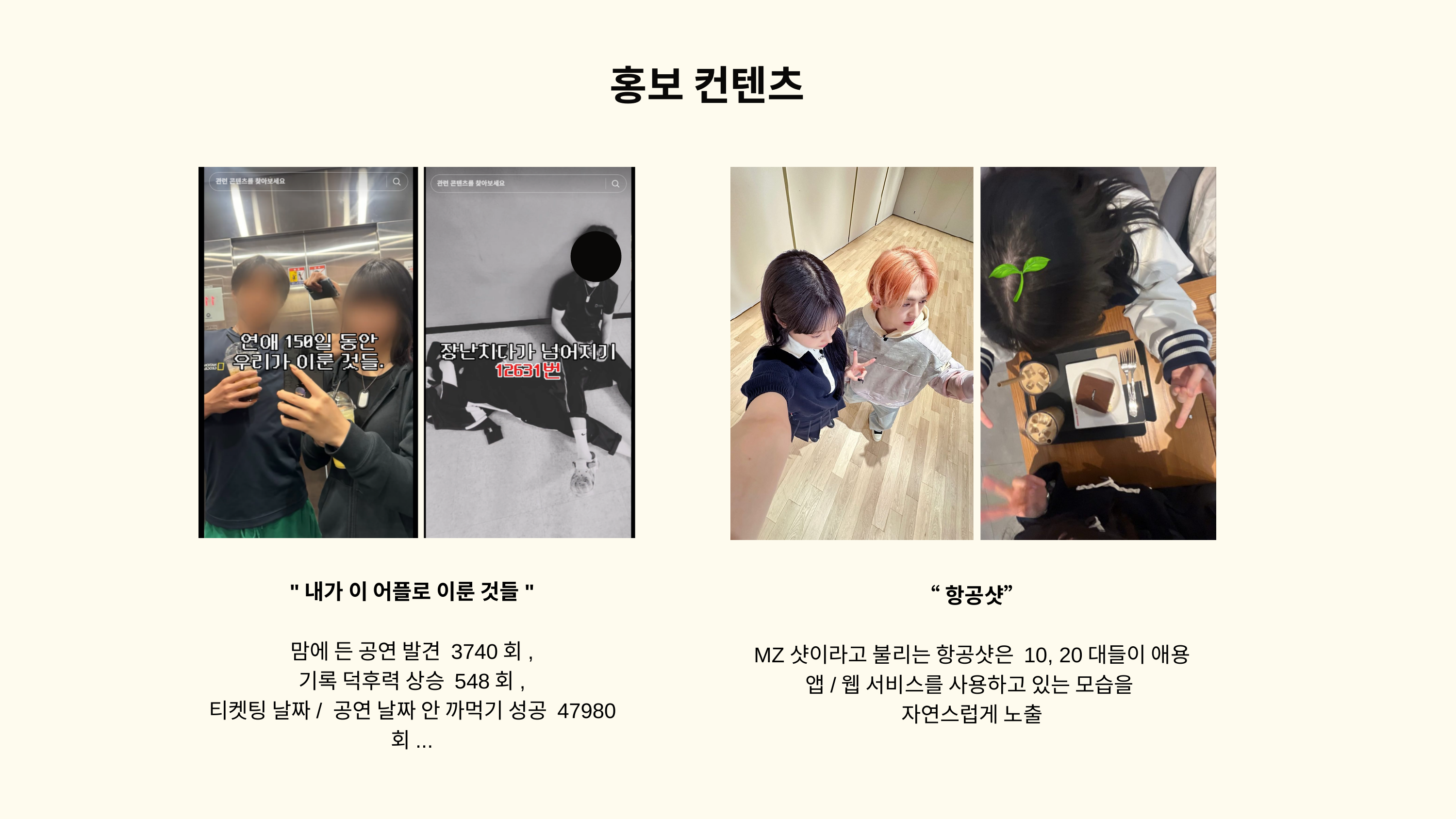

홍보 컨텐츠

"내가 이 어플로 이룬 것들"

맘에 든 공연 발견 3740회,
기록 덕후력 상승 548회,
티켓팅 날짜/ 공연 날짜 안 까먹기 성공 47980회...
“항공샷”

MZ샷이라고 불리는 항공샷은 10, 20대들이 애용
앱/웹 서비스를 사용하고 있는 모습을
자연스럽게 노출